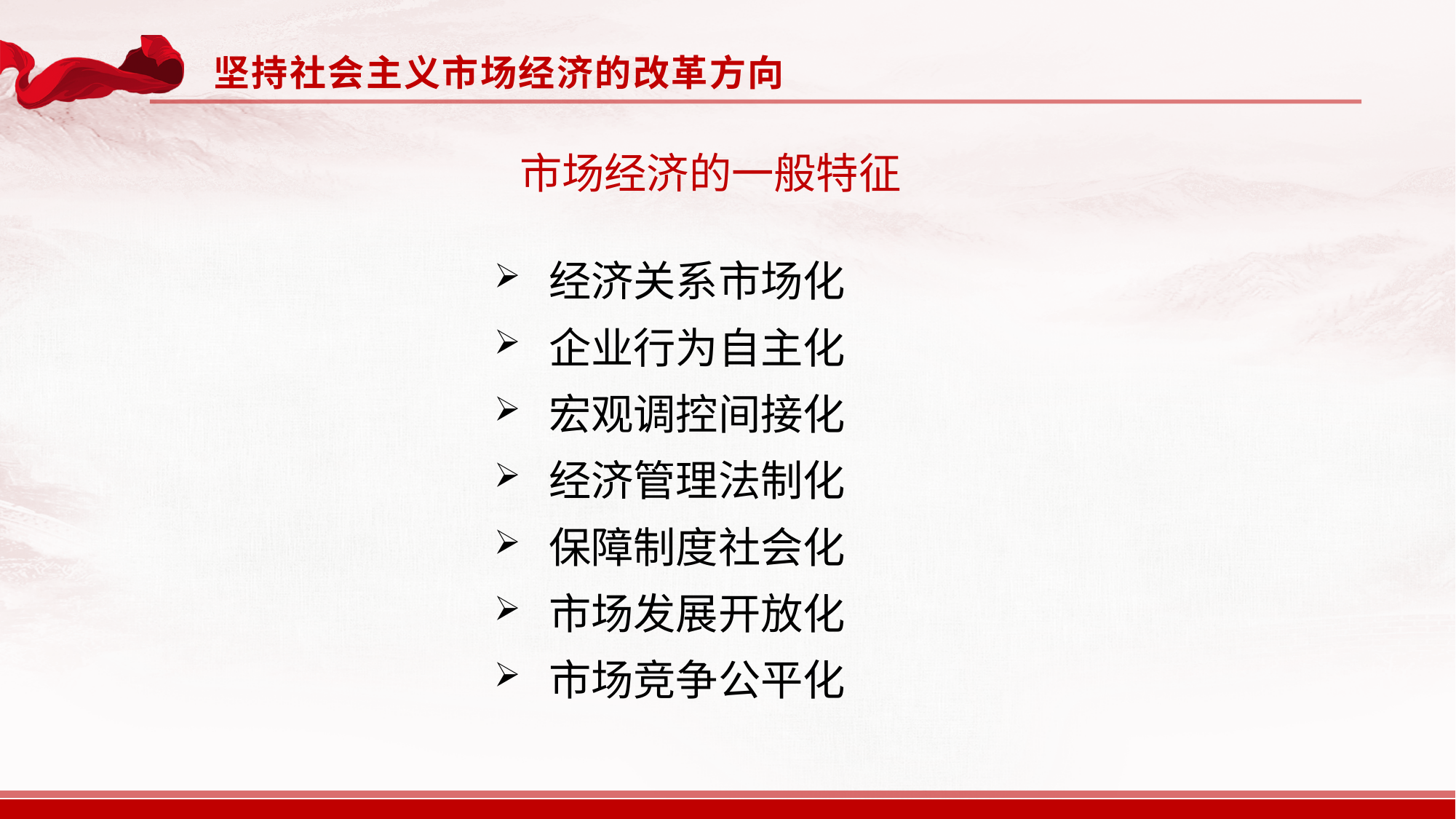

坚持社会主义市场经济的改革方向
市场经济的一般特征

经济关系市场化
企业行为自主化
宏观调控间接化
经济管理法制化
保障制度社会化
市场发展开放化
市场竞争公平化